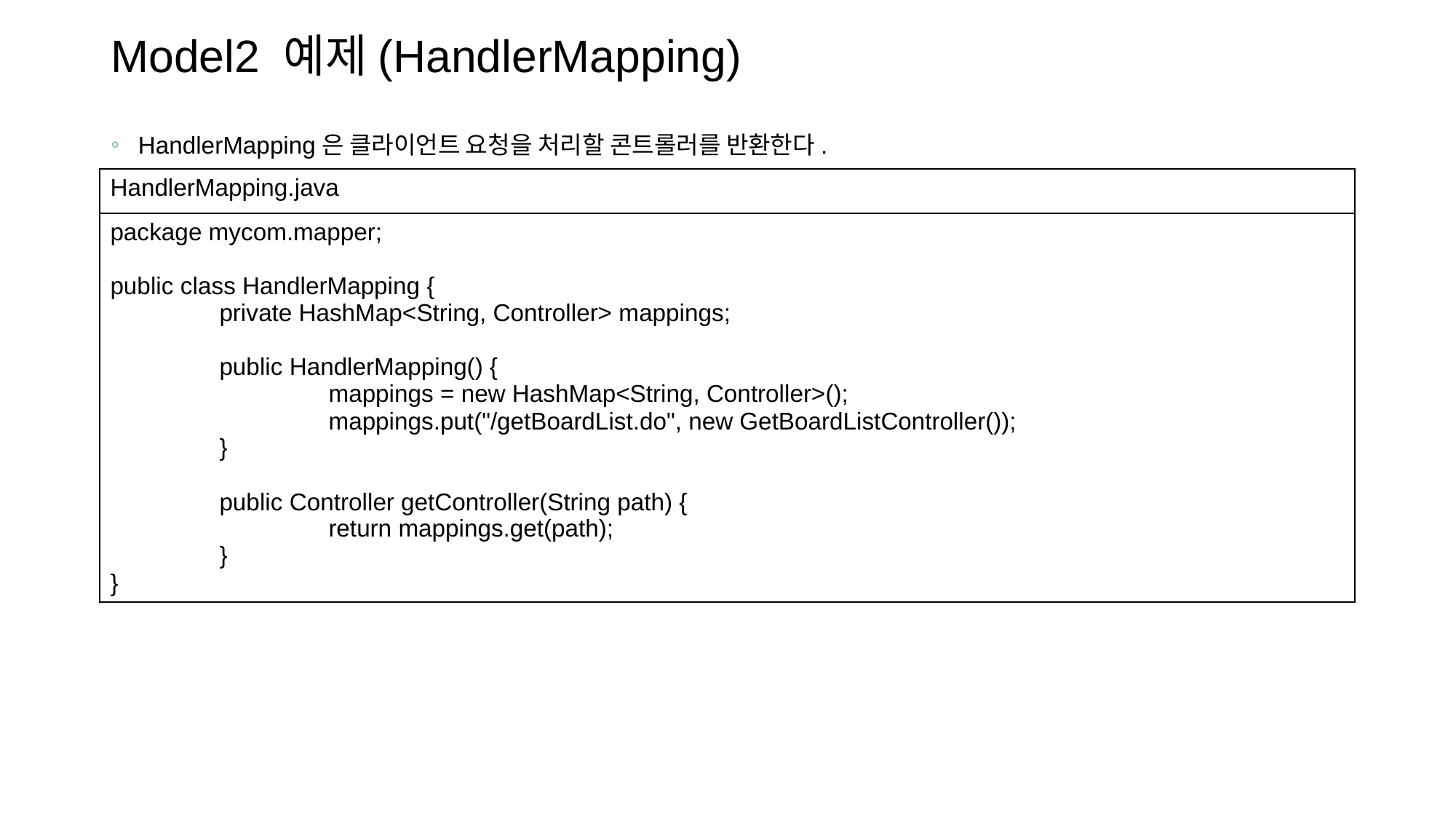

# Model2 예제(HandlerMapping)
HandlerMapping은 클라이언트 요청을 처리할 콘트롤러를 반환한다.
| HandlerMapping.java |
| --- |
| package mycom.mapper; public class HandlerMapping { private HashMap<String, Controller> mappings; public HandlerMapping() { mappings = new HashMap<String, Controller>(); mappings.put("/getBoardList.do", new GetBoardListController()); } public Controller getController(String path) { return mappings.get(path); } } |